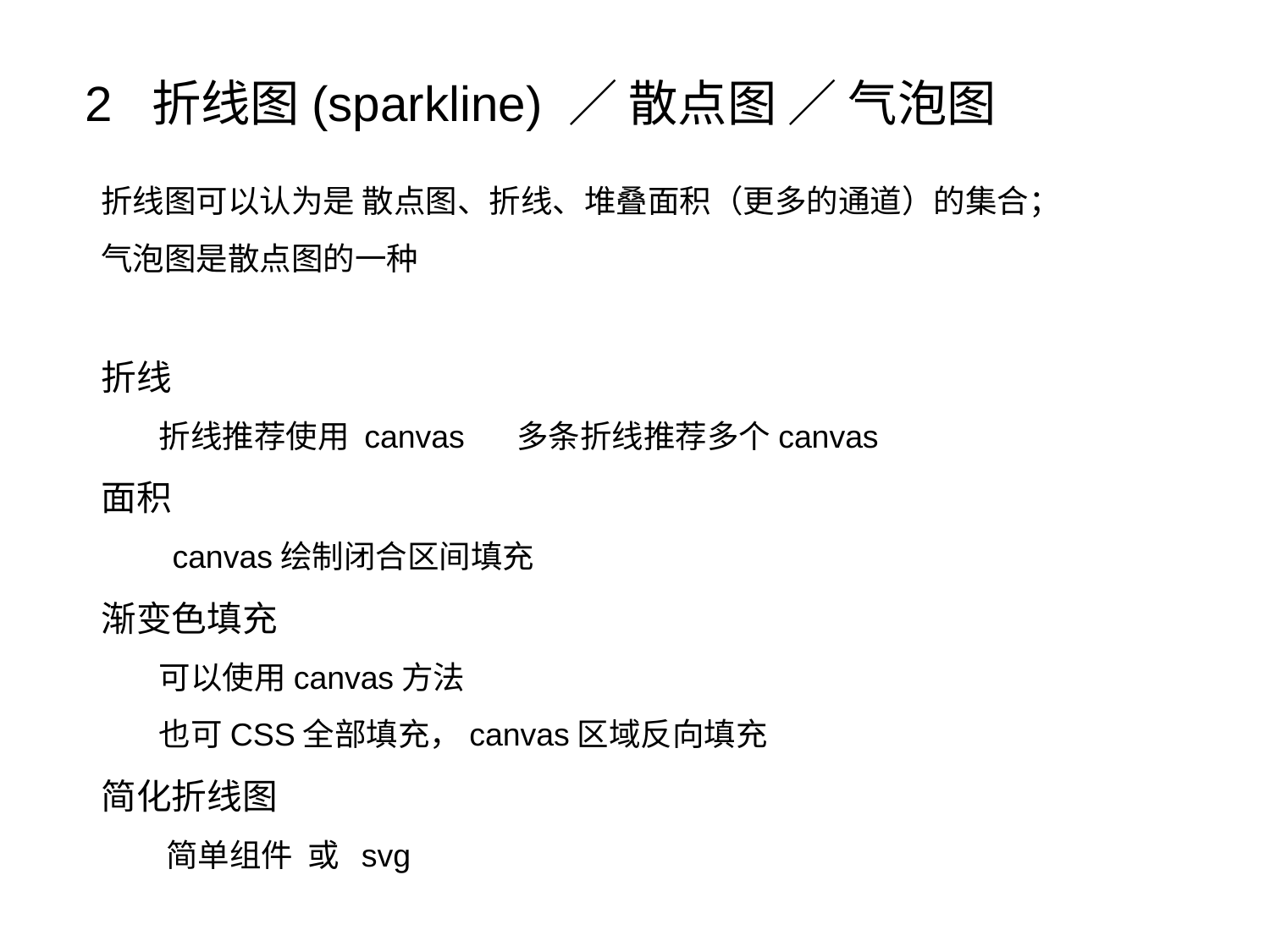

2  折线图(sparkline) ／ 散点图 ／ 气泡图
折线图可以认为是 散点图、折线、堆叠面积（更多的通道）的集合；
气泡图是散点图的一种

折线
       折线推荐使用 canvas     多条折线推荐多个canvas
面积
        canvas绘制闭合区间填充
渐变色填充
       可以使用canvas方法
       也可CSS全部填充，canvas区域反向填充
简化折线图
        简单组件  或  svg